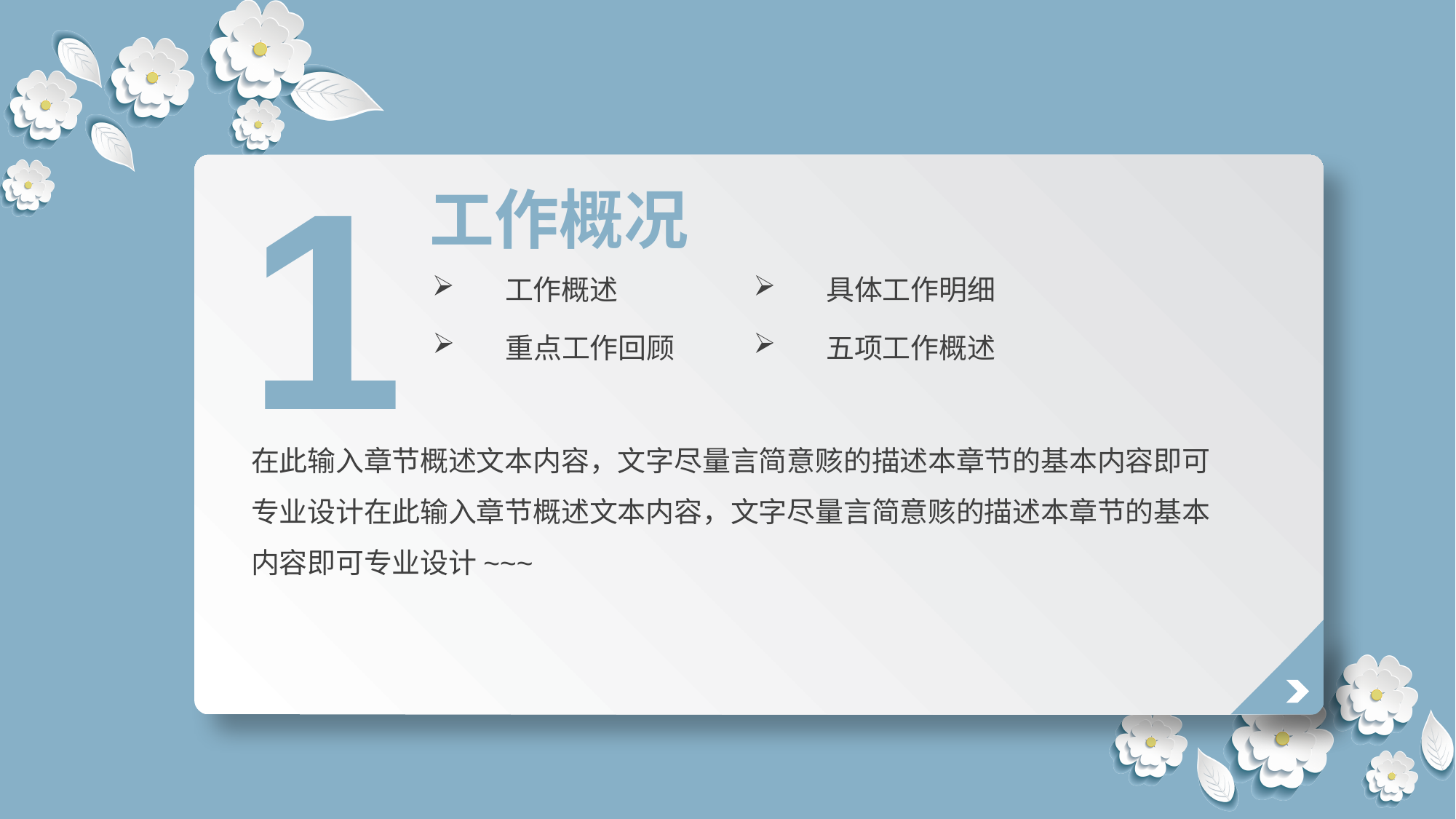

1

工作概况
工作概述
具体工作明细
重点工作回顾
五项工作概述
在此输入章节概述文本内容，文字尽量言简意赅的描述本章节的基本内容即可专业设计在此输入章节概述文本内容，文字尽量言简意赅的描述本章节的基本内容即可专业设计~~~

延时符